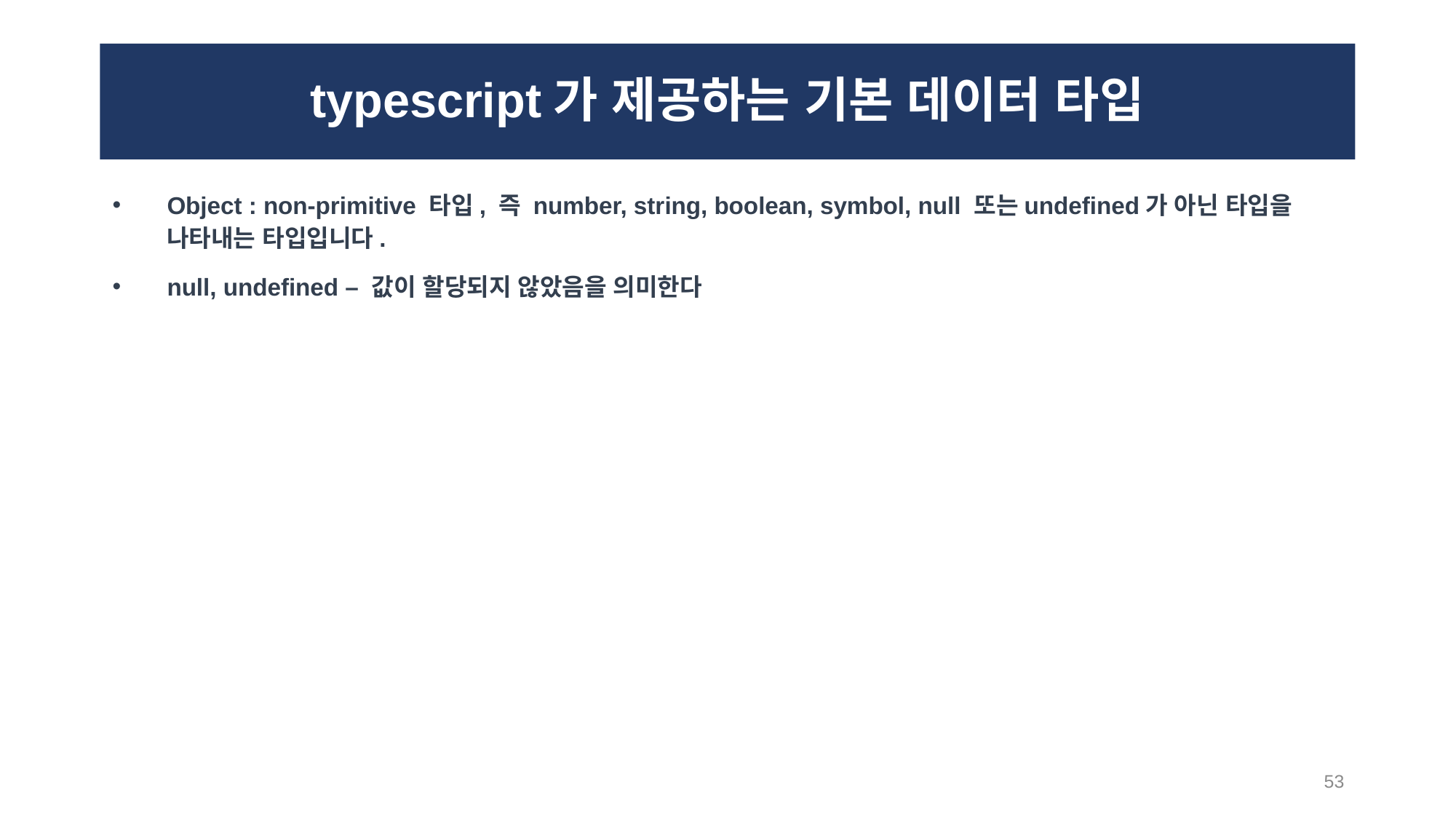

# typescript가 제공하는 기본 데이터 타입
Object : non-primitive 타입, 즉 number, string, boolean, symbol, null 또는undefined가 아닌 타입을 나타내는 타입입니다.
null, undefined – 값이 할당되지 않았음을 의미한다

53